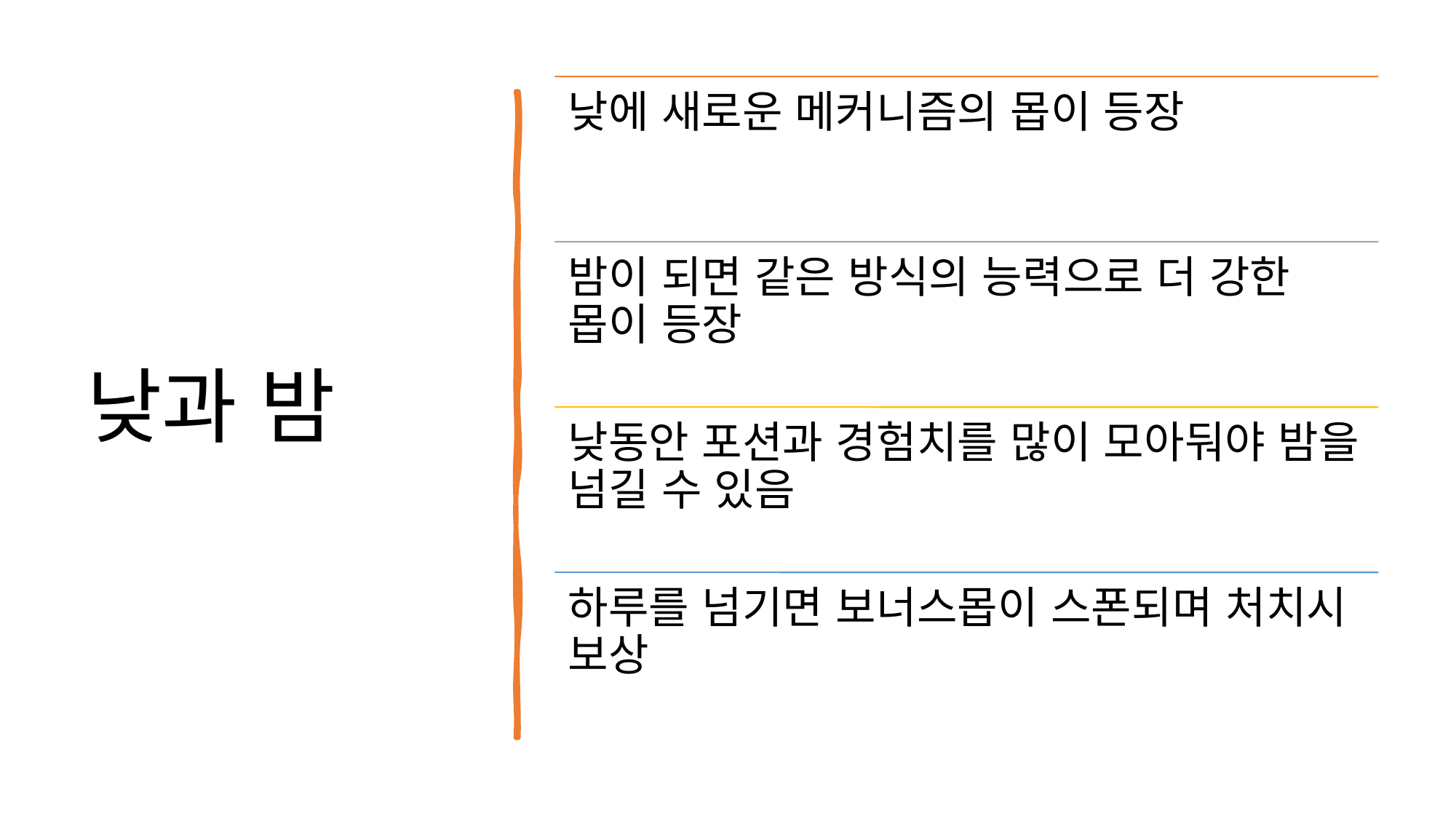

낮에 새로운 메커니즘의 몹이 등장
밤이 되면 같은 방식의 능력으로 더 강한 몹이 등장
낮동안 포션과 경험치를 많이 모아둬야 밤을 넘길 수 있음
하루를 넘기면 보너스몹이 스폰되며 처치시 보상
# 낮과 밤